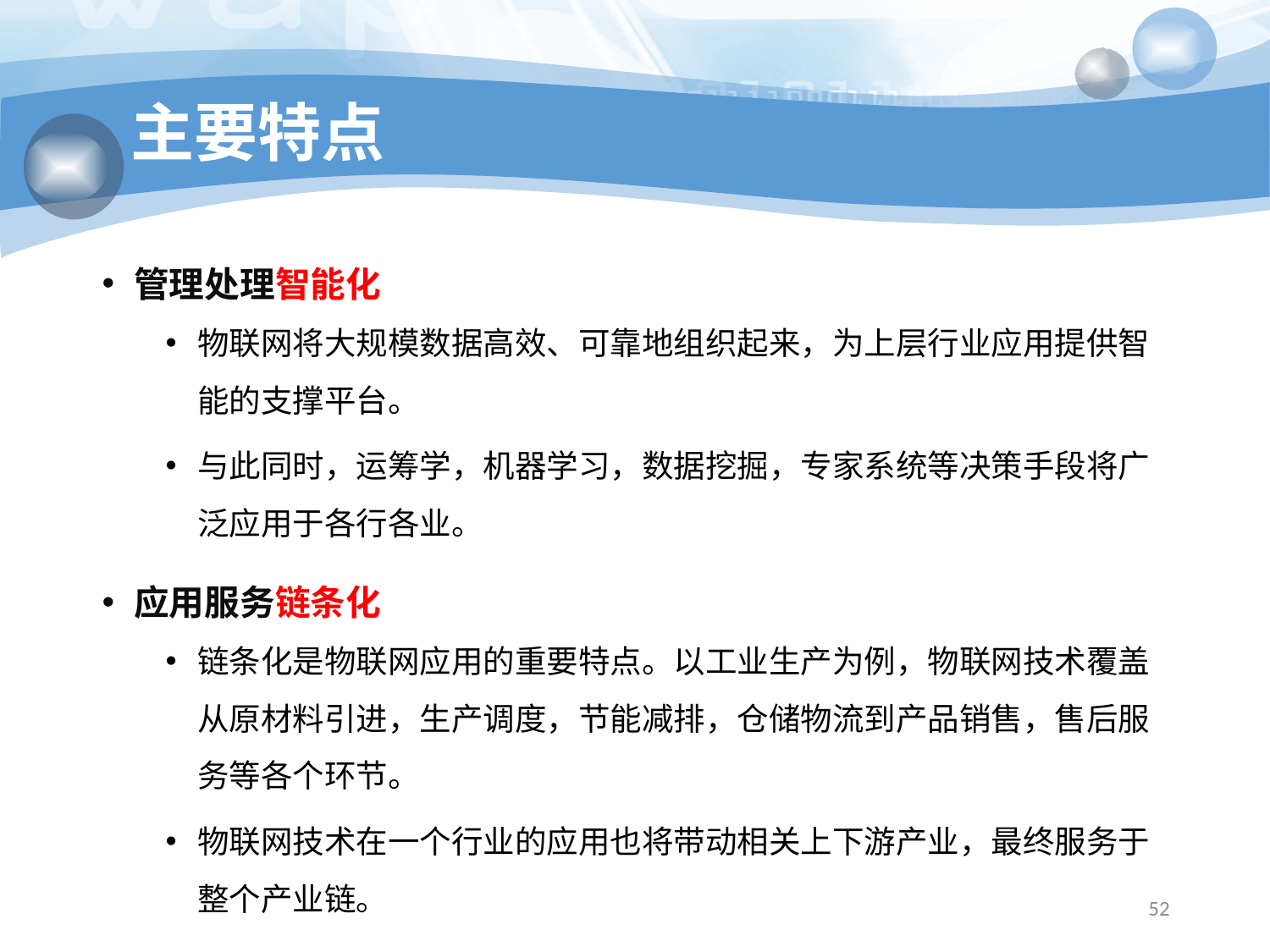

# 主要特点
管理处理智能化
物联网将大规模数据高效、可靠地组织起来，为上层行业应用提供智能的支撑平台。
与此同时，运筹学，机器学习，数据挖掘，专家系统等决策手段将广泛应用于各行各业。
应用服务链条化
链条化是物联网应用的重要特点。以工业生产为例，物联网技术覆盖从原材料引进，生产调度，节能减排，仓储物流到产品销售，售后服务等各个环节。
物联网技术在一个行业的应用也将带动相关上下游产业，最终服务于整个产业链。
52